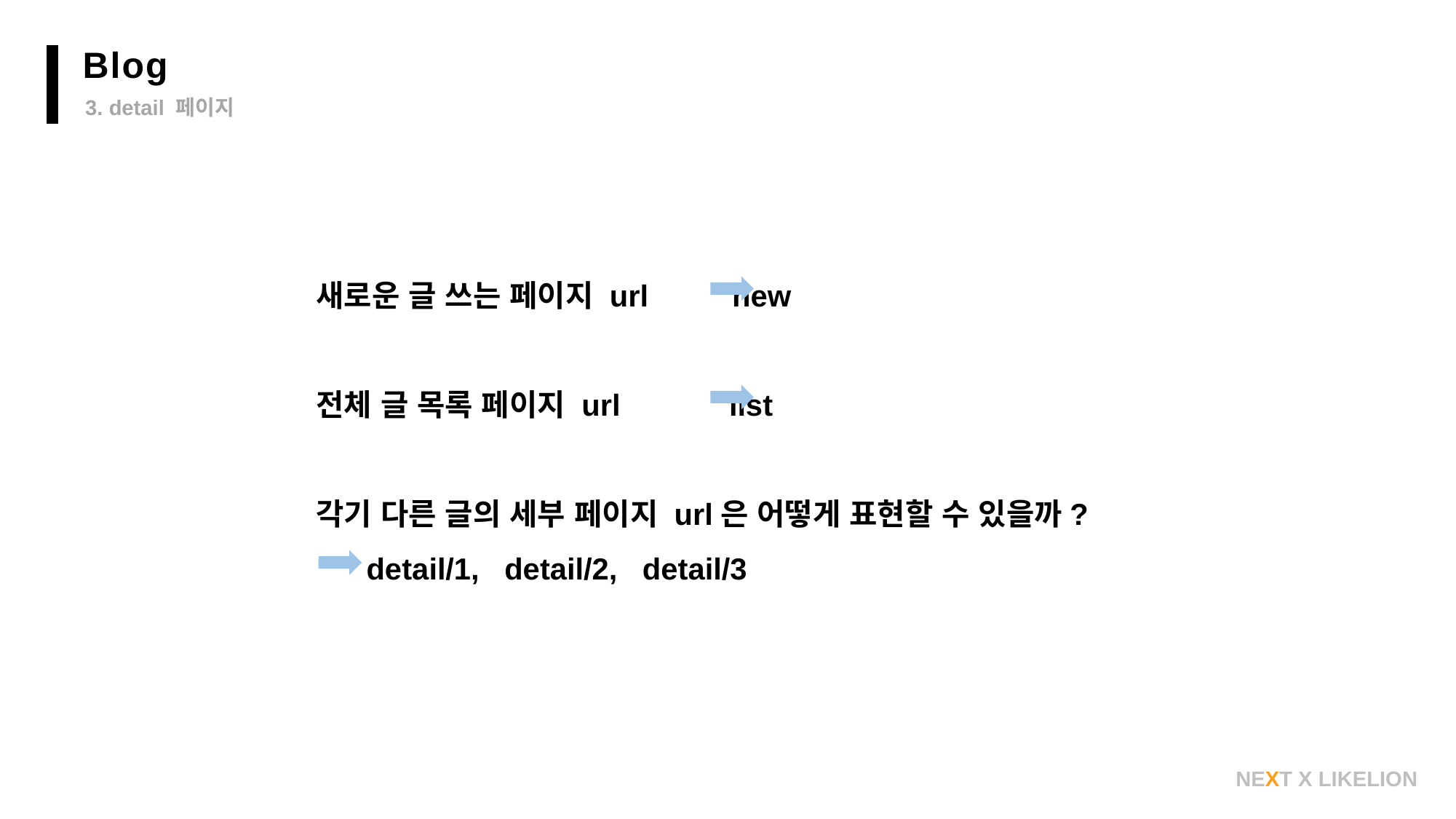

Blog

3. detail 페이지
새로운 글 쓰는 페이지 url          new

전체 글 목록 페이지 url             list

각기 다른 글의 세부 페이지 url은 어떻게 표현할 수 있을까?
      detail/1,   detail/2,   detail/3

NEXT X LIKELION